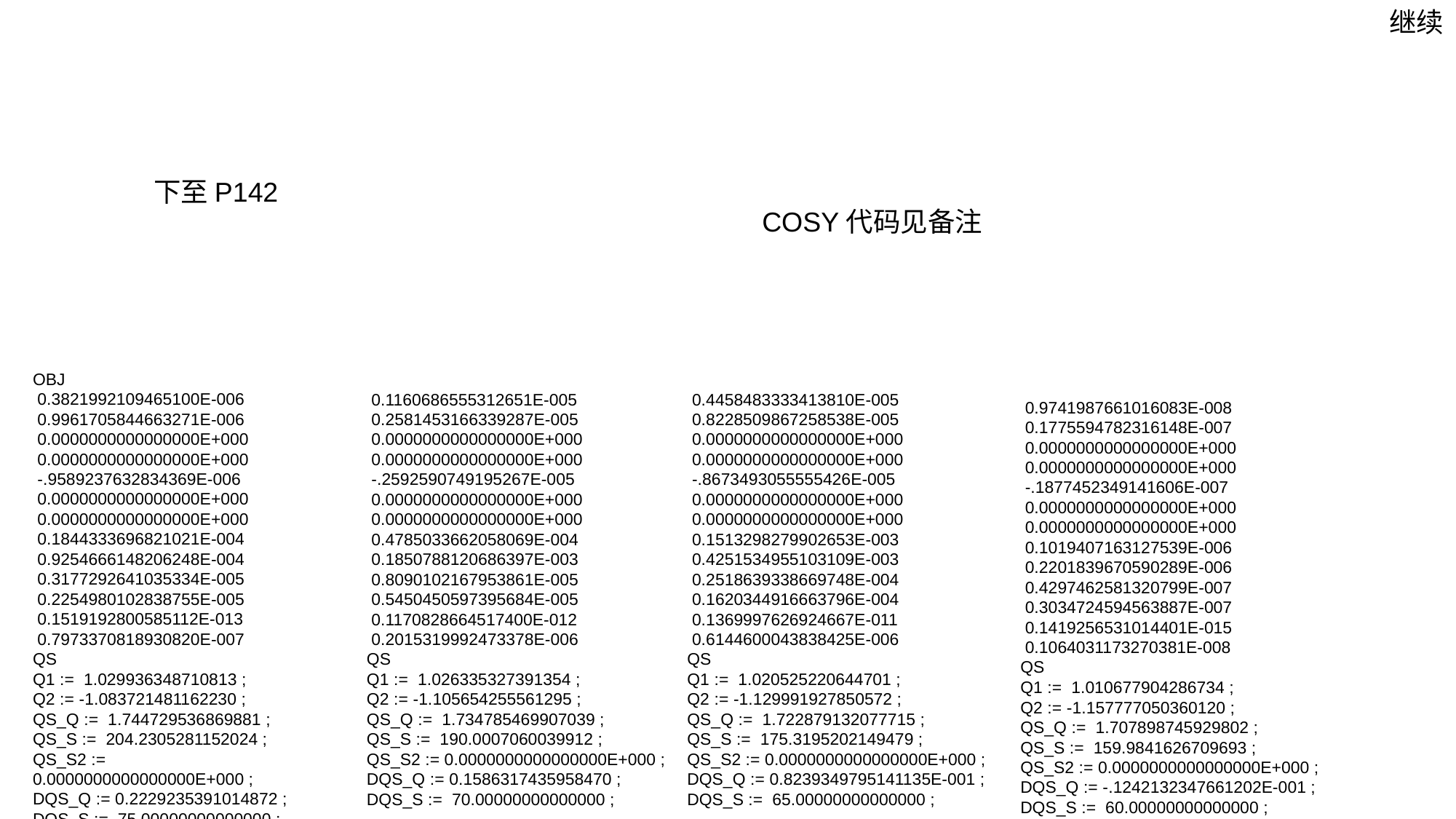

继续
下至P142
COSY代码见备注
OBJ
 0.3821992109465100E-006
 0.9961705844663271E-006
 0.0000000000000000E+000
 0.0000000000000000E+000
 -.9589237632834369E-006
 0.0000000000000000E+000
 0.0000000000000000E+000
 0.1844333696821021E-004
 0.9254666148206248E-004
 0.3177292641035334E-005
 0.2254980102838755E-005
 0.1519192800585112E-013
 0.7973370818930820E-007
QS
Q1 :=  1.029936348710813 ;
Q2 := -1.083721481162230 ;
QS_Q :=  1.744729536869881 ;
QS_S :=  204.2305281152024 ;
QS_S2 := 0.0000000000000000E+000 ;
DQS_Q := 0.2229235391014872 ;
DQS_S :=  75.00000000000000 ;
 0.1160686555312651E-005
 0.2581453166339287E-005
 0.0000000000000000E+000
 0.0000000000000000E+000
 -.2592590749195267E-005
 0.0000000000000000E+000
 0.0000000000000000E+000
 0.4785033662058069E-004
 0.1850788120686397E-003
 0.8090102167953861E-005
 0.5450450597395684E-005
 0.1170828664517400E-012
 0.2015319992473378E-006
QS
Q1 :=  1.026335327391354 ;
Q2 := -1.105654255561295 ;
QS_Q :=  1.734785469907039 ;
QS_S :=  190.0007060039912 ;
QS_S2 := 0.0000000000000000E+000 ;
DQS_Q := 0.1586317435958470 ;
DQS_S :=  70.00000000000000 ;
 0.4458483333413810E-005
 0.8228509867258538E-005
 0.0000000000000000E+000
 0.0000000000000000E+000
 -.8673493055555426E-005
 0.0000000000000000E+000
 0.0000000000000000E+000
 0.1513298279902653E-003
 0.4251534955103109E-003
 0.2518639338669748E-004
 0.1620344916663796E-004
 0.1369997626924667E-011
 0.6144600043838425E-006
QS
Q1 :=  1.020525220644701 ;
Q2 := -1.129991927850572 ;
QS_Q :=  1.722879132077715 ;
QS_S :=  175.3195202149479 ;
QS_S2 := 0.0000000000000000E+000 ;
DQS_Q := 0.8239349795141135E-001 ;
DQS_S :=  65.00000000000000 ;
 0.9741987661016083E-008
 0.1775594782316148E-007
 0.0000000000000000E+000
 0.0000000000000000E+000
 -.1877452349141606E-007
 0.0000000000000000E+000
 0.0000000000000000E+000
 0.1019407163127539E-006
 0.2201839670590289E-006
 0.4297462581320799E-007
 0.3034724594563887E-007
 0.1419256531014401E-015
 0.1064031173270381E-008
QS
Q1 :=  1.010677904286734 ;
Q2 := -1.157777050360120 ;
QS_Q :=  1.707898745929802 ;
QS_S :=  159.9841626709693 ;
QS_S2 := 0.0000000000000000E+000 ;
DQS_Q := -.1242132347661202E-001 ;
DQS_S :=  60.00000000000000 ;